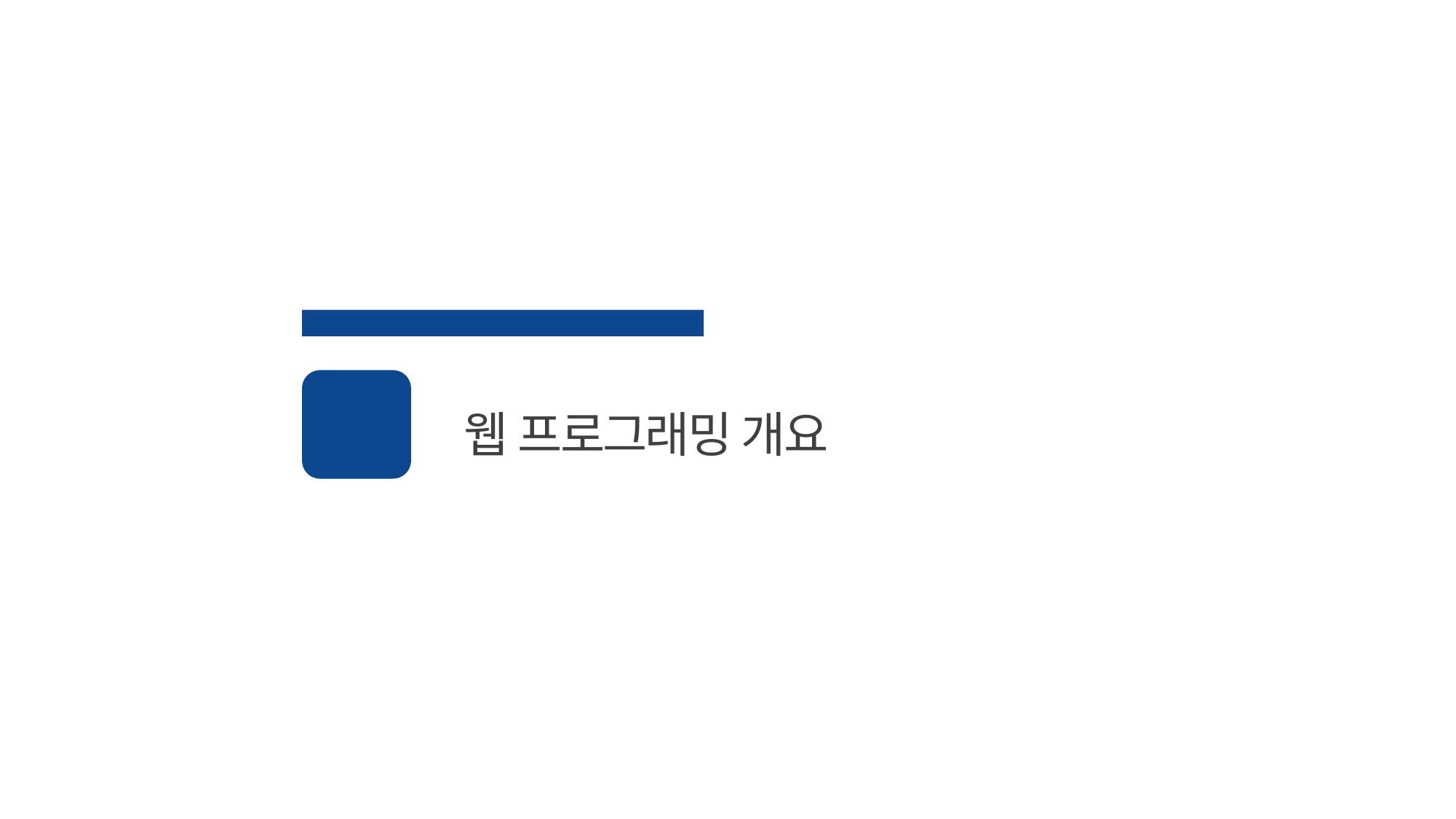

2023 프로젝트 제작 과정
웹 프로그래밍 개요
01